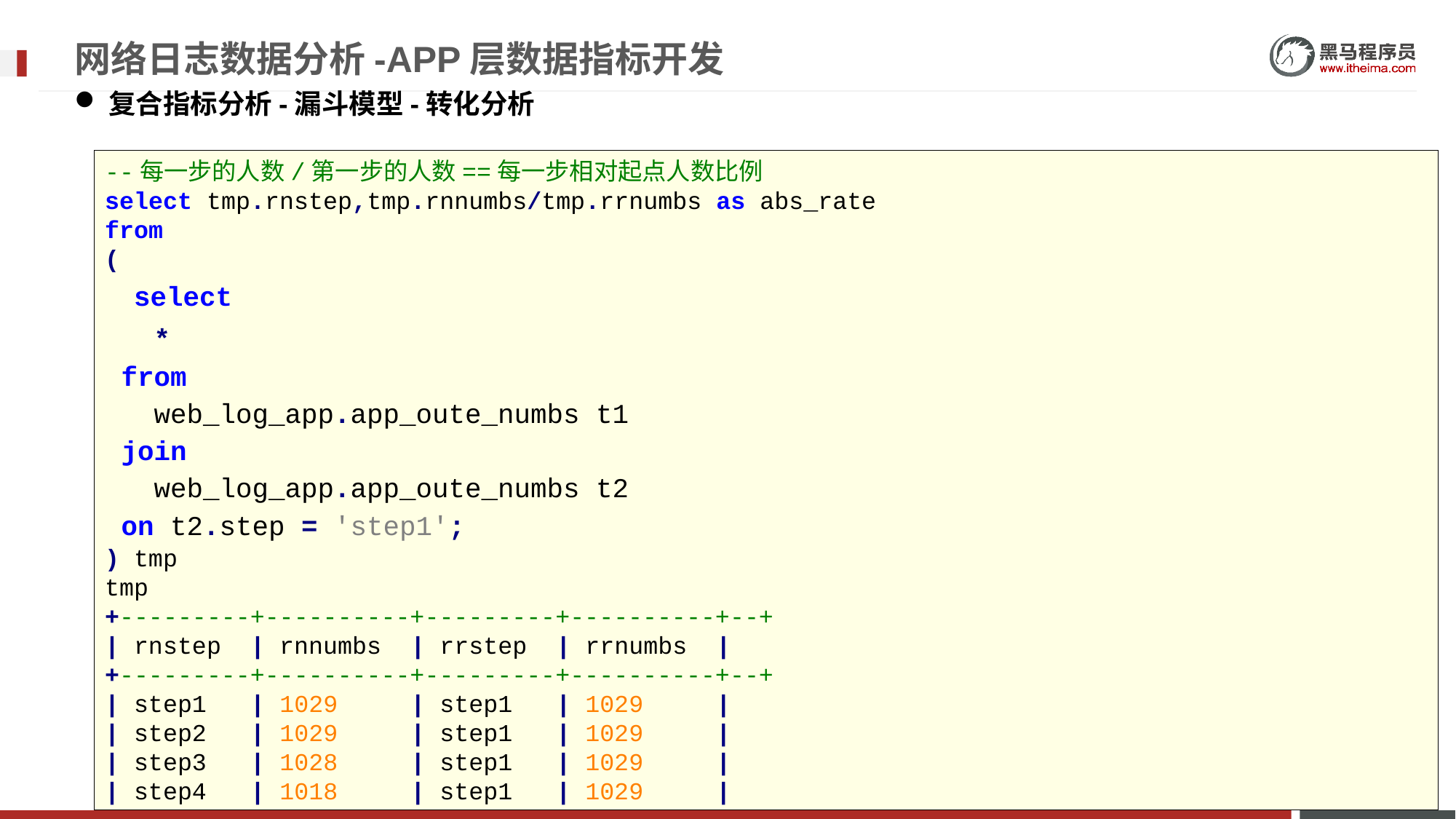

# 网络日志数据分析-APP层数据指标开发
复合指标分析-漏斗模型-转化分析

--每一步的人数/第一步的人数==每一步相对起点人数比例
select tmp.rnstep,tmp.rnnumbs/tmp.rrnumbs as abs_rate
from
(
  select
   *
 from
   web_log_app.app_oute_numbs t1
 join
   web_log_app.app_oute_numbs t2
 on t2.step = 'step1';
) tmp
tmp
+---------+----------+---------+----------+--+
| rnstep  | rnnumbs  | rrstep  | rrnumbs  |
+---------+----------+---------+----------+--+
| step1   | 1029     | step1   | 1029     |
| step2   | 1029     | step1   | 1029     |
| step3   | 1028     | step1   | 1029     |
| step4   | 1018     | step1   | 1029     |